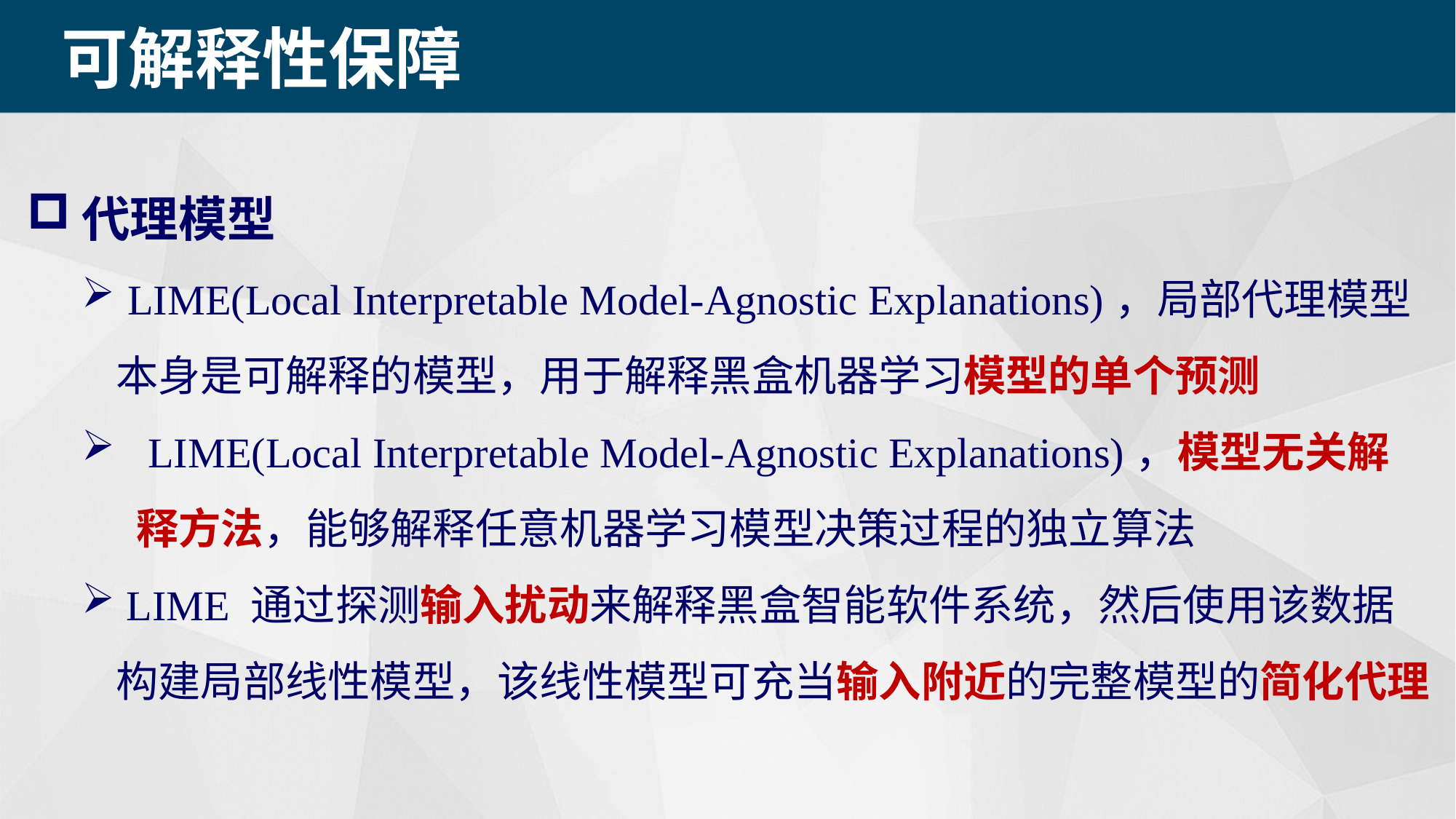

可解释性保障
代理模型
 LIME(Local Interpretable Model-Agnostic Explanations)，局部代理模型本身是可解释的模型，用于解释黑盒机器学习模型的单个预测
 LIME(Local Interpretable Model-Agnostic Explanations)，模型无关解释方法，能够解释任意机器学习模型决策过程的独立算法
 LIME 通过探测输入扰动来解释黑盒智能软件系统，然后使用该数据构建局部线性模型，该线性模型可充当输入附近的完整模型的简化代理